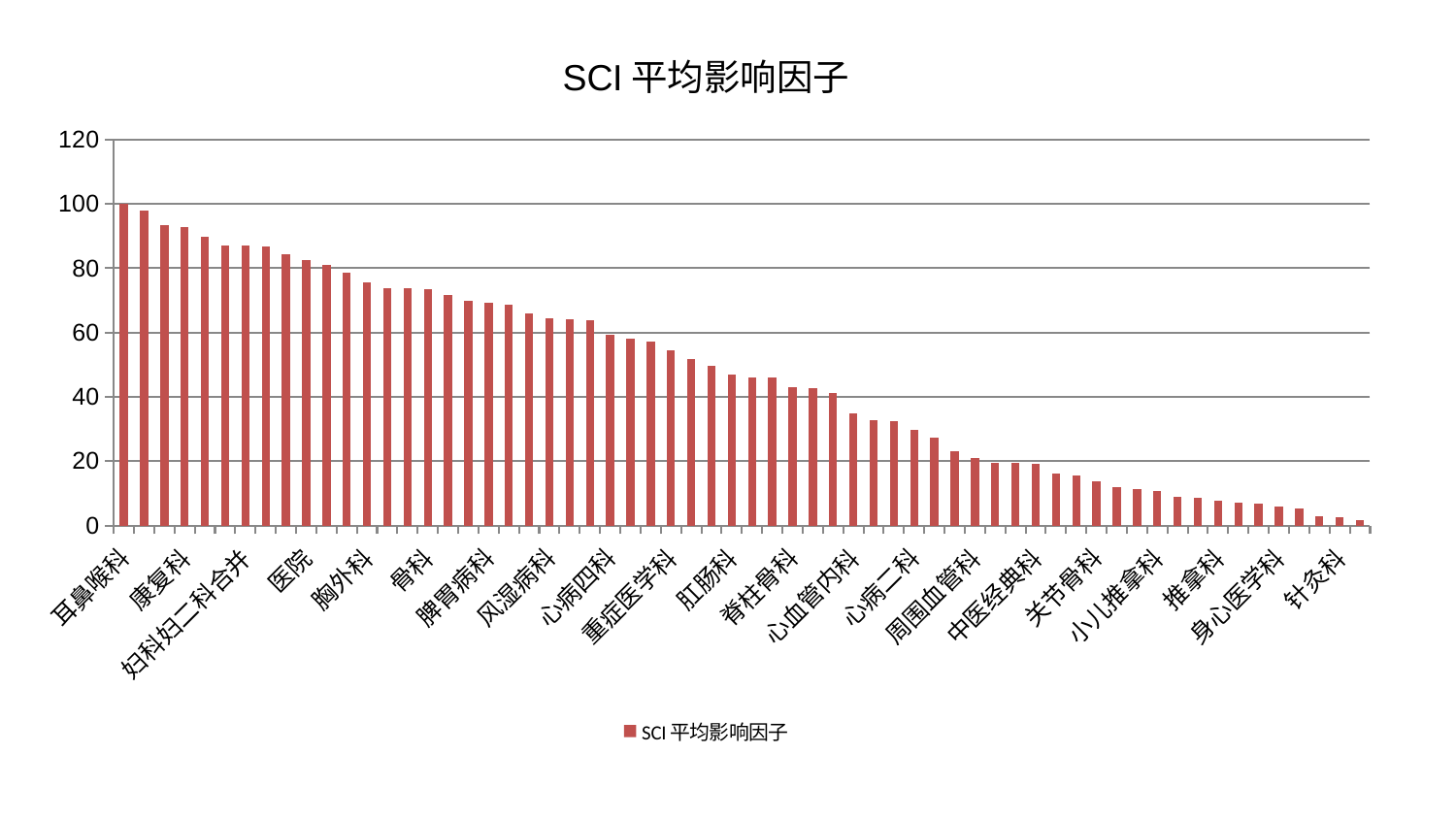

### Chart: SCI平均影响因子

| Category | SCI平均影响因子 |
|---|---|
| 耳鼻喉科 | 100.0 |
| 肾脏内科 | 97.80974744471233 |
| 泌尿外科 | 93.3401109310658 |
| 康复科 | 92.83897643463574 |
| 神经内科 | 89.64739682514572 |
| 小儿骨科 | 87.12560714291043 |
| 妇科妇二科合并 | 87.0301401192793 |
| 老年医学科 | 86.82599709523869 |
| 男科 | 84.4069090402645 |
| 医院 | 82.67900792092445 |
| 治未病中心 | 80.95162268250398 |
| 美容皮肤科 | 78.53356078585423 |
| 胸外科 | 75.62289849960771 |
| 肝胆外科 | 73.86982847686733 |
| 脑病二科 | 73.85665592510652 |
| 骨科 | 73.61048393465501 |
| 妇二科 | 71.73149782578123 |
| 综合内科 | 69.92513453856662 |
| 脾胃病科 | 69.22009636402457 |
| 脾胃科消化科合并 | 68.7053482942602 |
| 眼科 | 65.98075921165072 |
| 风湿病科 | 64.52753317611825 |
| 妇科 | 64.2266237430271 |
| 内分泌科 | 63.939940262398046 |
| 心病四科 | 59.41280809754561 |
| 乳腺甲状腺外科 | 58.159807602092386 |
| 产科 | 57.27361968556722 |
| 重症医学科 | 54.41584950069906 |
| 东区肾病科 | 51.74092323839454 |
| 儿科 | 49.74307423860018 |
| 肛肠科 | 46.83066522716545 |
| 心病一科 | 46.12637982034336 |
| 显微骨科 | 46.10081114295796 |
| 脊柱骨科 | 42.969311762324594 |
| 口腔科 | 42.81174119574478 |
| 脑病一科 | 41.103422473410035 |
| 心血管内科 | 34.74829491191218 |
| 中医外治中心 | 32.65771034869717 |
| 肝病科 | 32.380622788210815 |
| 心病二科 | 29.68189578739007 |
| 肾病科 | 27.413033139783856 |
| 呼吸内科 | 23.073113367693075 |
| 周围血管科 | 21.03363159362761 |
| 肿瘤内科 | 19.43460980443977 |
| 普通外科 | 19.38887499575491 |
| 中医经典科 | 19.125638224527886 |
| 运动损伤骨科 | 16.03927765065021 |
| 创伤骨科 | 15.608564950124915 |
| 关节骨科 | 13.699376715303506 |
| 血液科 | 11.91319694834257 |
| 皮肤科 | 11.452831373327685 |
| 小儿推拿科 | 10.853318063848086 |
| 微创骨科 | 8.79201445893402 |
| 西区重症医学科 | 8.520747372742127 |
| 推拿科 | 7.669805146134494 |
| 脑病三科 | 7.073045250890868 |
| 神经外科 | 6.76046735427724 |
| 身心医学科 | 6.021137798543327 |
| 东区重症医学科 | 5.1693289662494655 |
| 心病三科 | 2.7367273202629776 |
| 针灸科 | 2.5561881372122786 |
| 消化内科 | 1.785385452566356 |
5